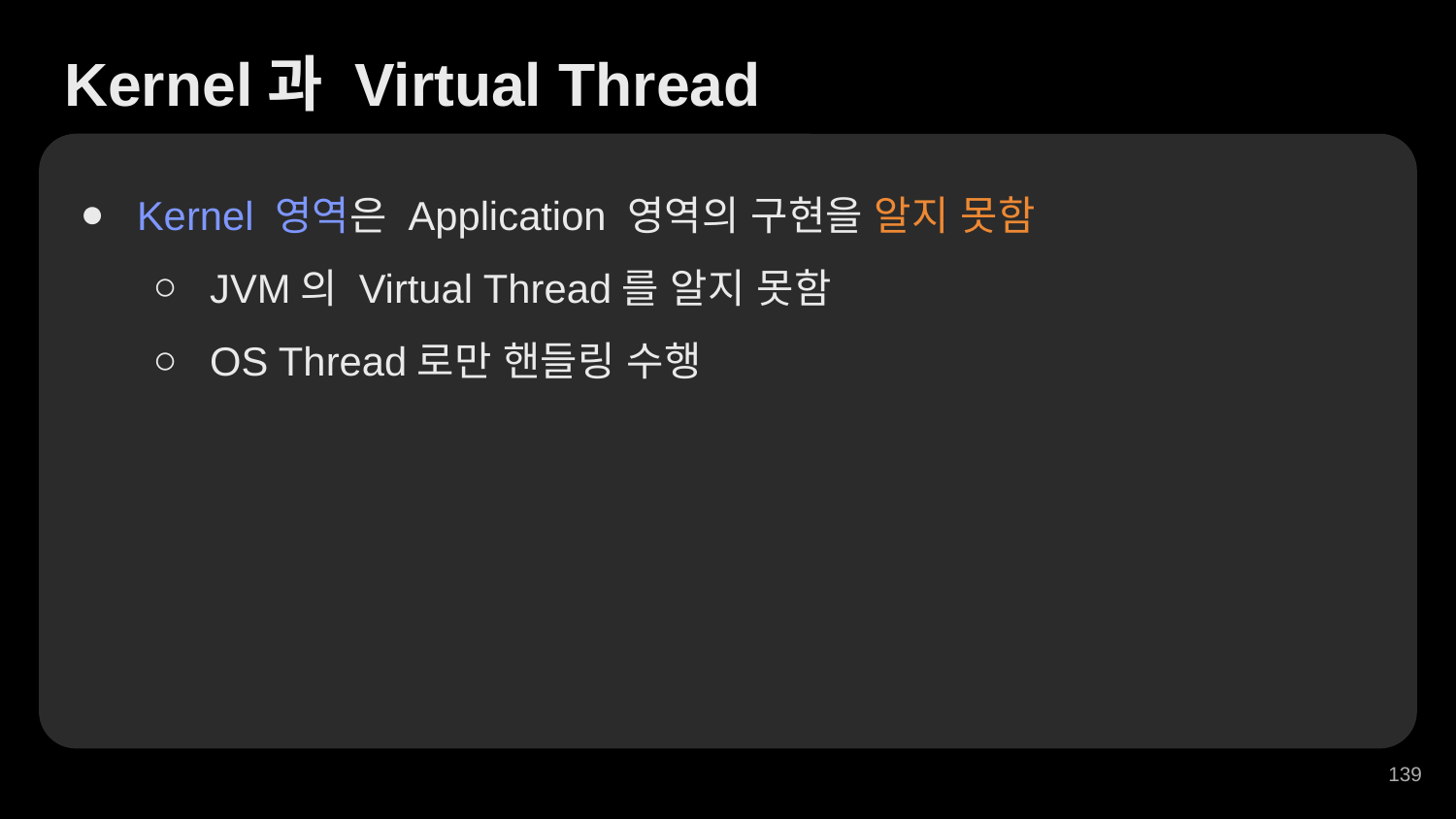

Kernel과 Virtual Thread

Kernel 영역은 Application 영역의 구현을 알지 못함
JVM의 Virtual Thread를 알지 못함
OS Thread로만 핸들링 수행

139